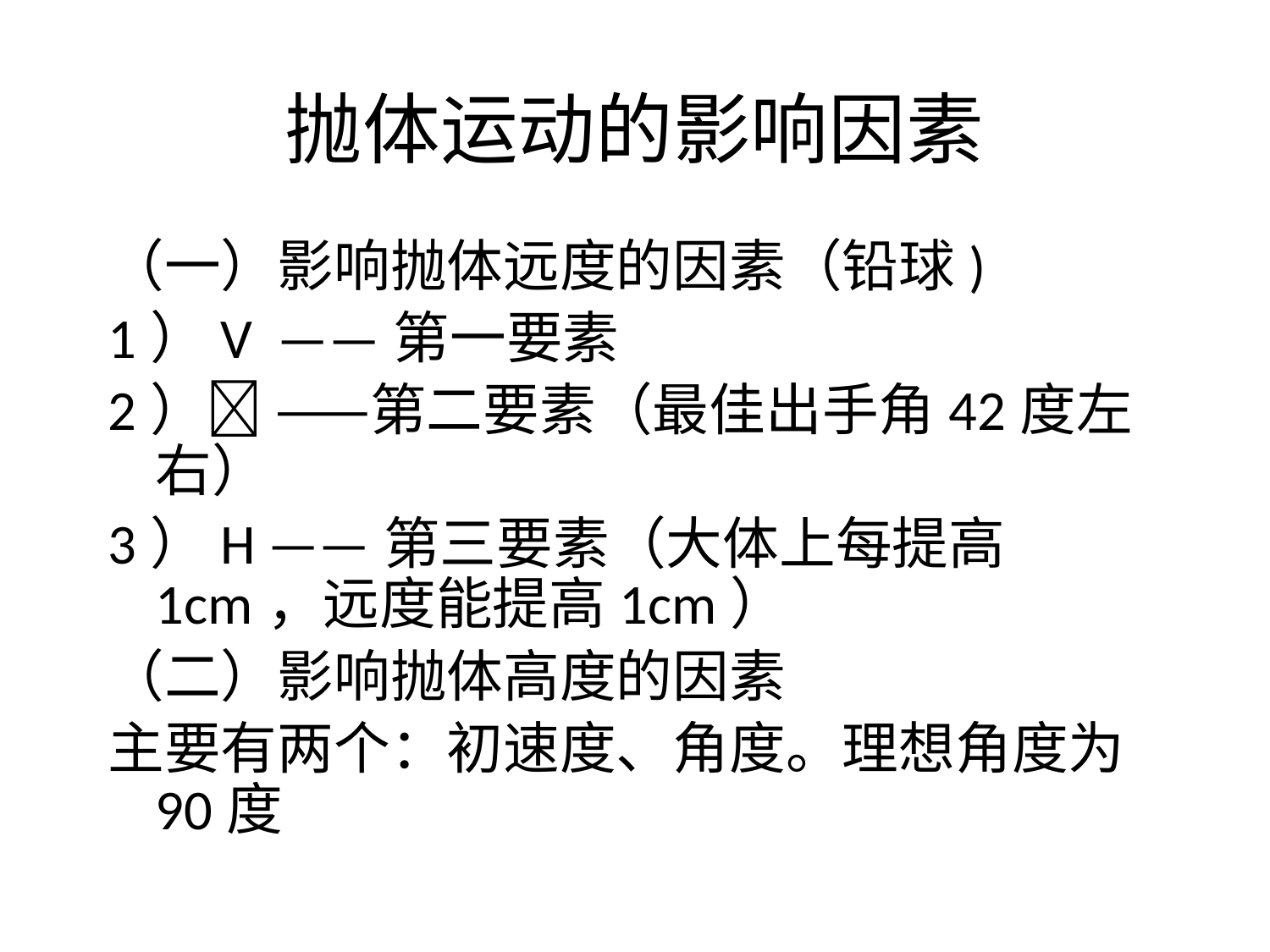

# 抛体运动的影响因素
（一）影响抛体远度的因素（铅球)
1）V  ——第一要素
2）α ——第二要素（最佳出手角42度左右）
3）H ——第三要素（大体上每提高1cm，远度能提高1cm）
（二）影响抛体高度的因素
主要有两个：初速度、角度。理想角度为90度